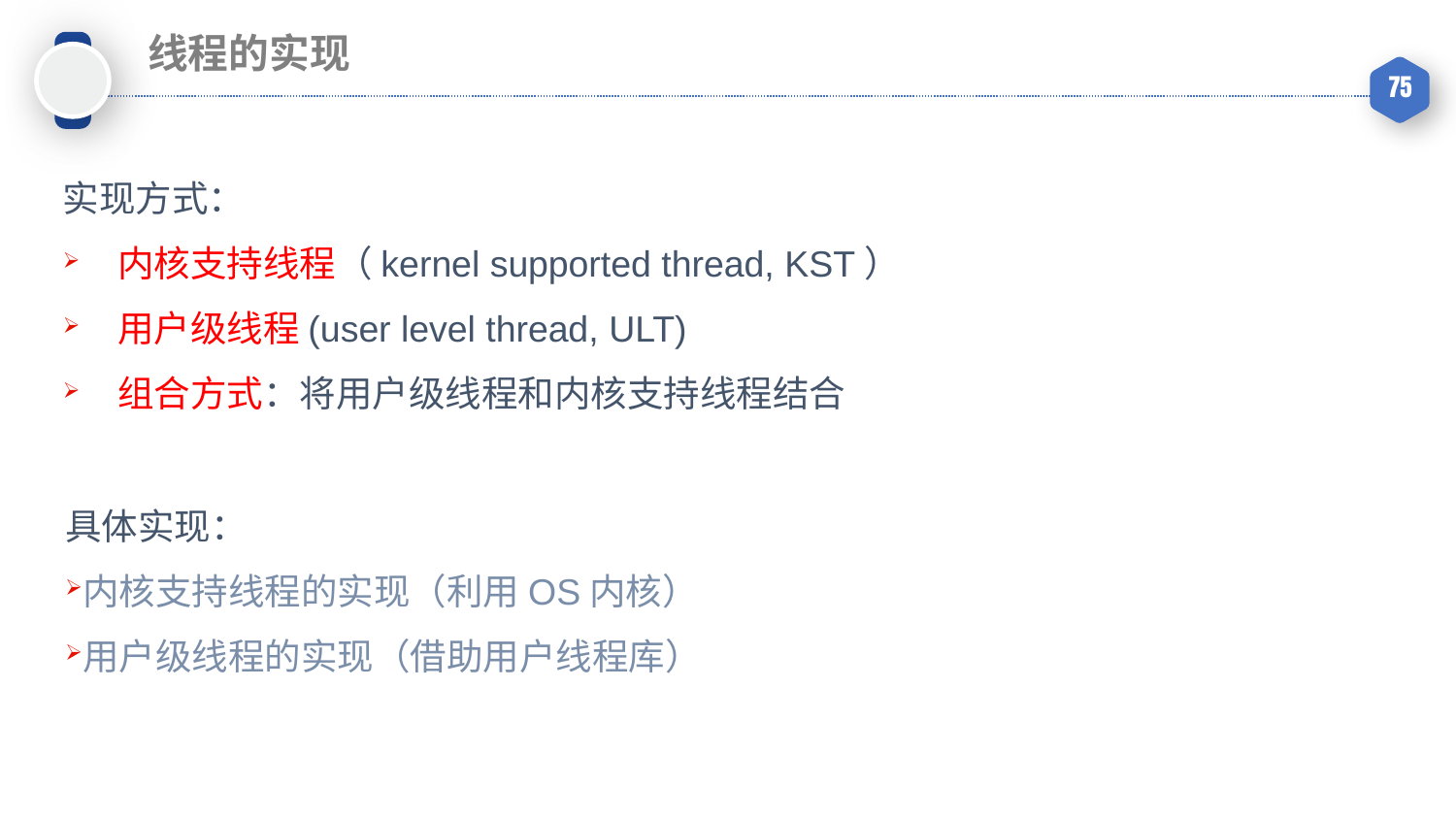

线程的实现
实现方式：
内核支持线程（kernel supported thread, KST）
用户级线程(user level thread, ULT)
组合方式：将用户级线程和内核支持线程结合
具体实现：
内核支持线程的实现（利用OS内核）
用户级线程的实现（借助用户线程库）